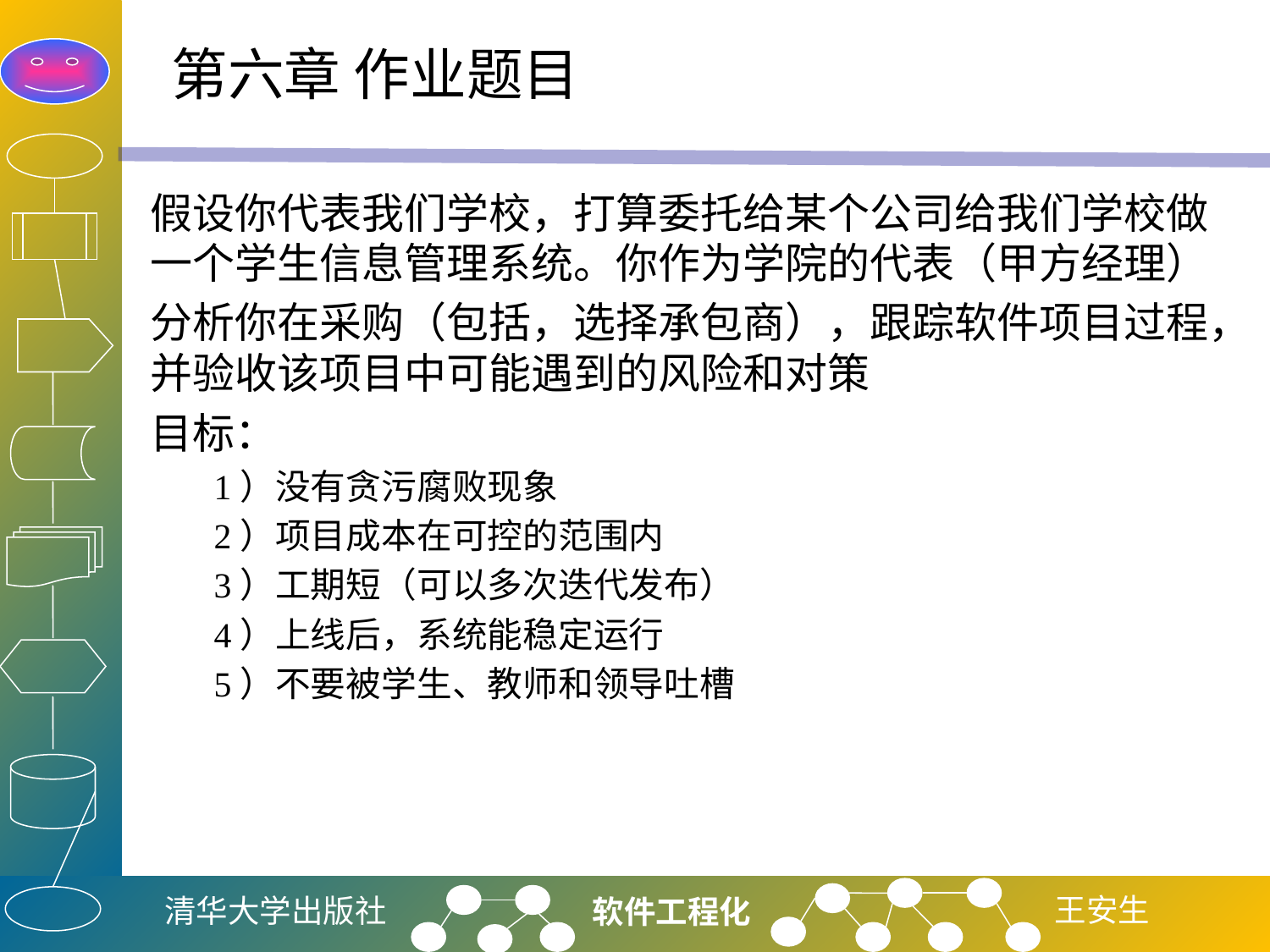

# 第六章 作业题目
假设你代表我们学校，打算委托给某个公司给我们学校做一个学生信息管理系统。你作为学院的代表（甲方经理）
分析你在采购（包括，选择承包商），跟踪软件项目过程，并验收该项目中可能遇到的风险和对策
目标：
1）没有贪污腐败现象
2）项目成本在可控的范围内
3）工期短（可以多次迭代发布）
4）上线后，系统能稳定运行
5）不要被学生、教师和领导吐槽